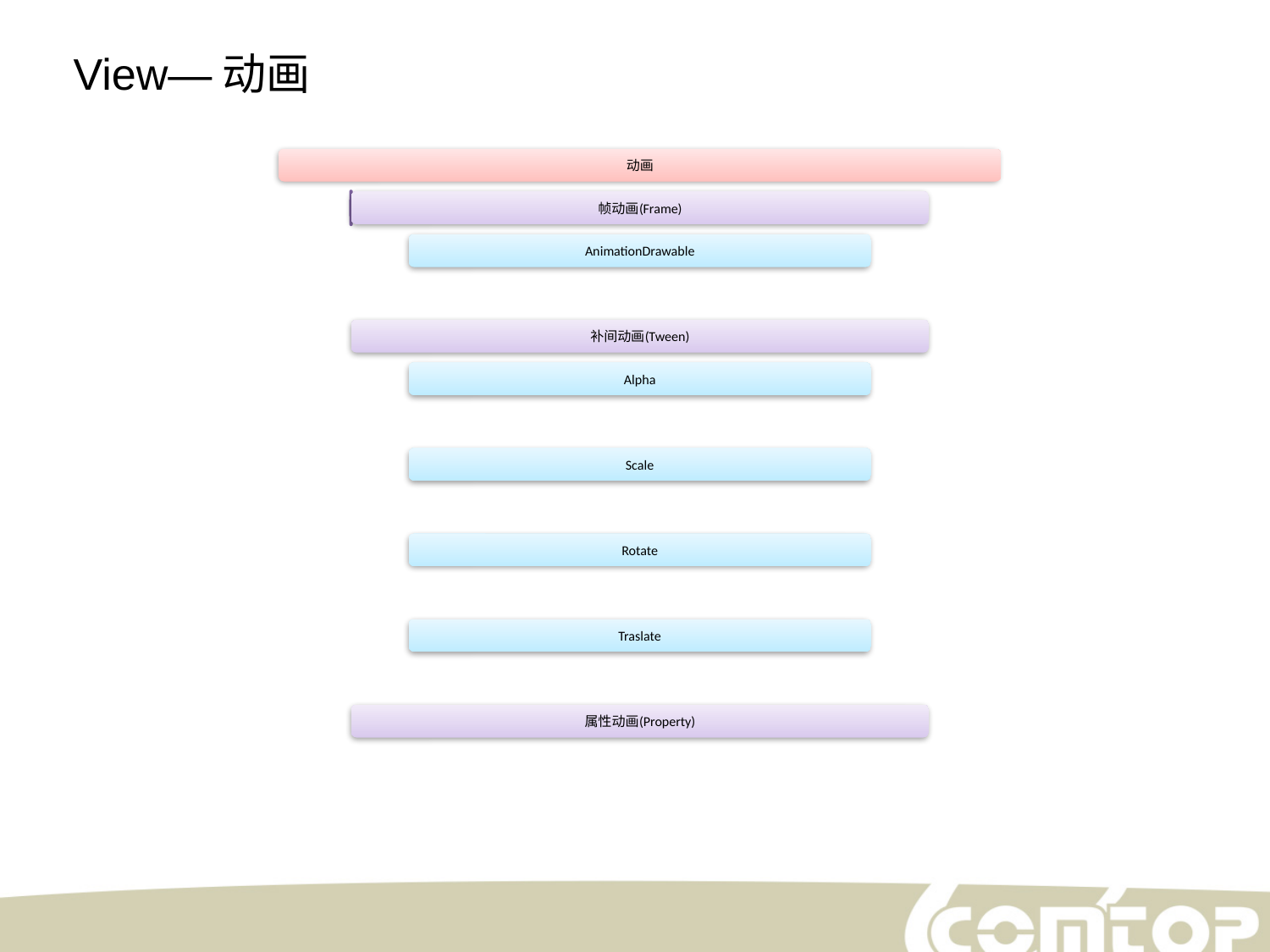

View—动画
动画
帧动画(Frame)
补间动画(Tween)
属性动画(Property)
AnimationDrawable
Alpha
Scale
Traslate
Rotate